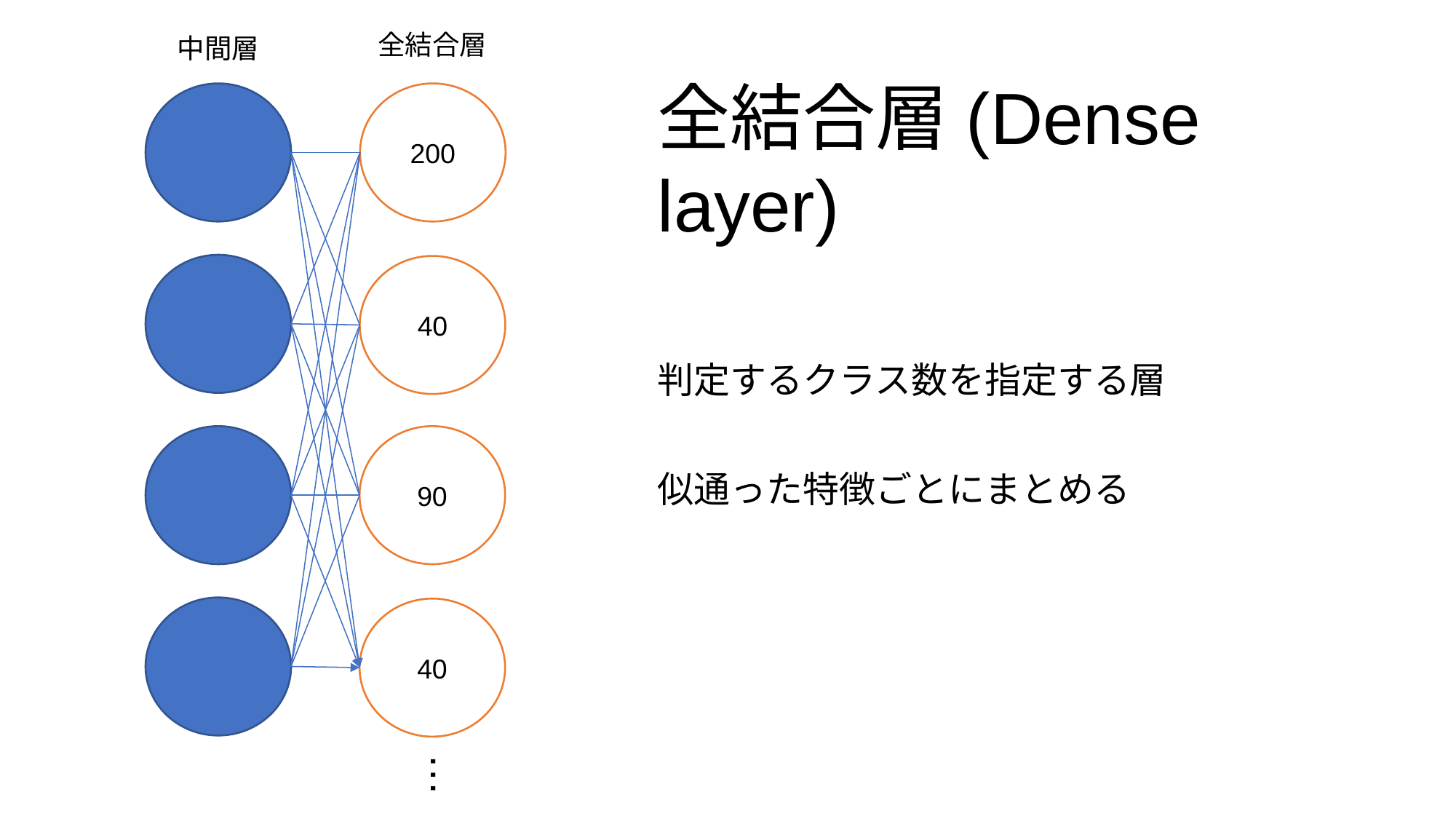

全結合層
中間層
全結合層(Dense layer)

200
40
判定するクラス数を指定する層
似通った特徴ごとにまとめる
90
40
…